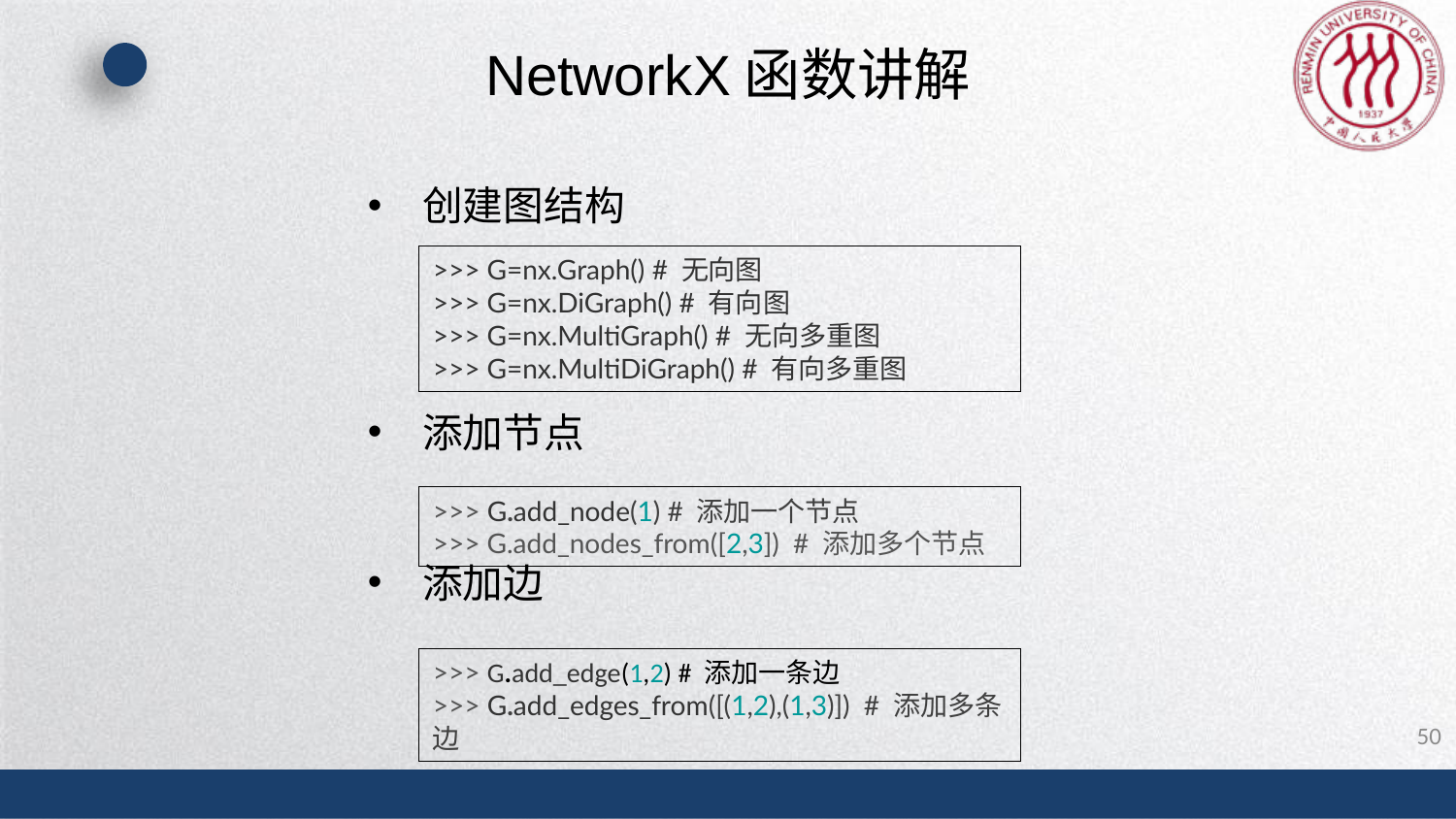

# NetworkX函数讲解

创建图结构

添加节点

添加边
>>> G=nx.Graph() # 无向图
>>> G=nx.DiGraph() # 有向图
>>> G=nx.MultiGraph() # 无向多重图
>>> G=nx.MultiDiGraph() # 有向多重图
>>> G.add_node(1) # 添加一个节点
>>> G.add_nodes_from([2,3])  # 添加多个节点
>>> G.add_edge(1,2) # 添加一条边
>>> G.add_edges_from([(1,2),(1,3)])  # 添加多条边
50